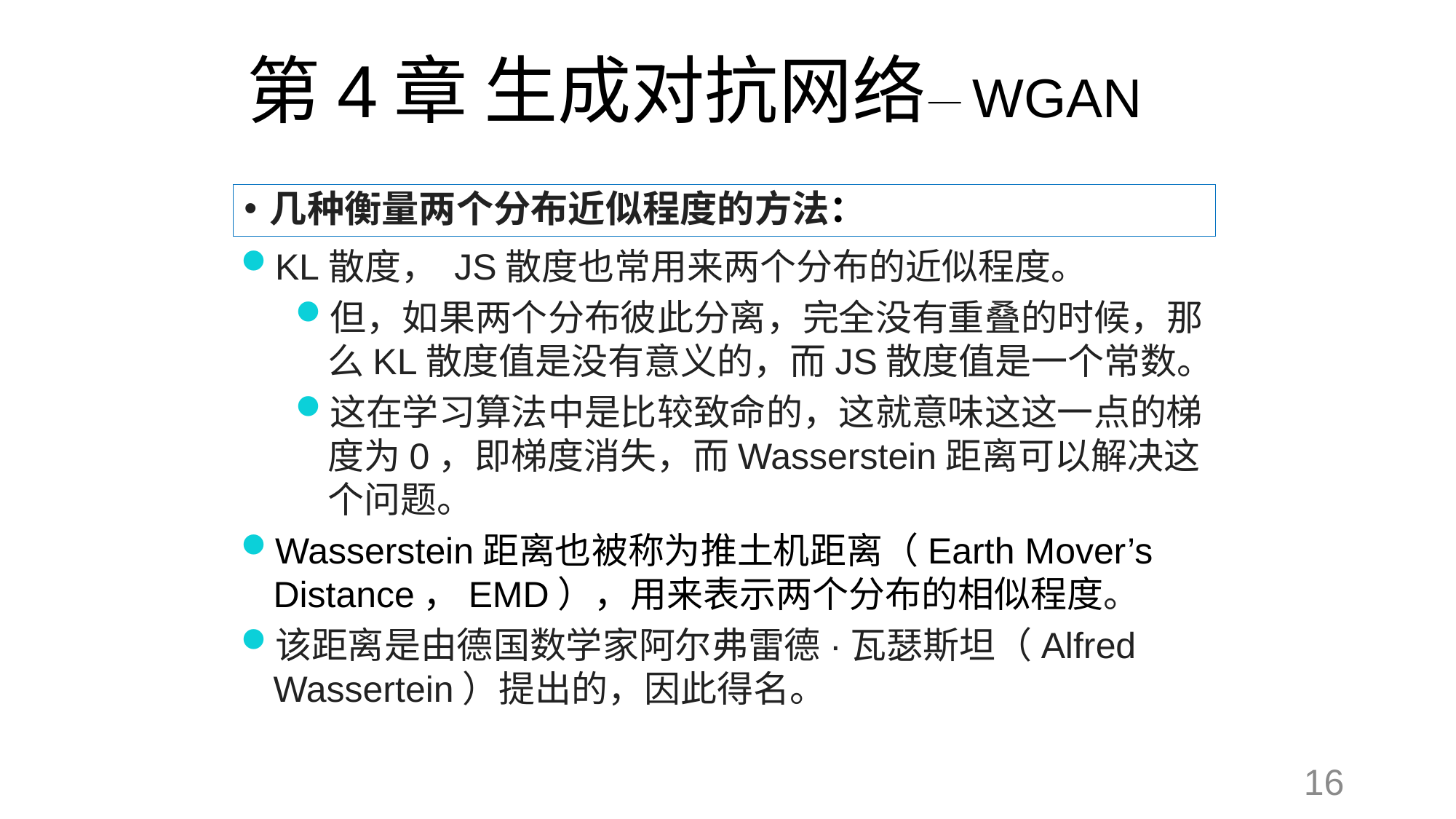

# 第4章 生成对抗网络—WGAN
几种衡量两个分布近似程度的方法：
KL散度， JS散度也常用来两个分布的近似程度。
但，如果两个分布彼此分离，完全没有重叠的时候，那么KL散度值是没有意义的，而JS散度值是一个常数。
这在学习算法中是比较致命的，这就意味这这一点的梯度为0，即梯度消失，而Wasserstein距离可以解决这个问题。
Wasserstein距离也被称为推土机距离（Earth Mover’s Distance，EMD），用来表示两个分布的相似程度。
该距离是由德国数学家阿尔弗雷德·瓦瑟斯坦（Alfred Wassertein）提出的，因此得名。
16